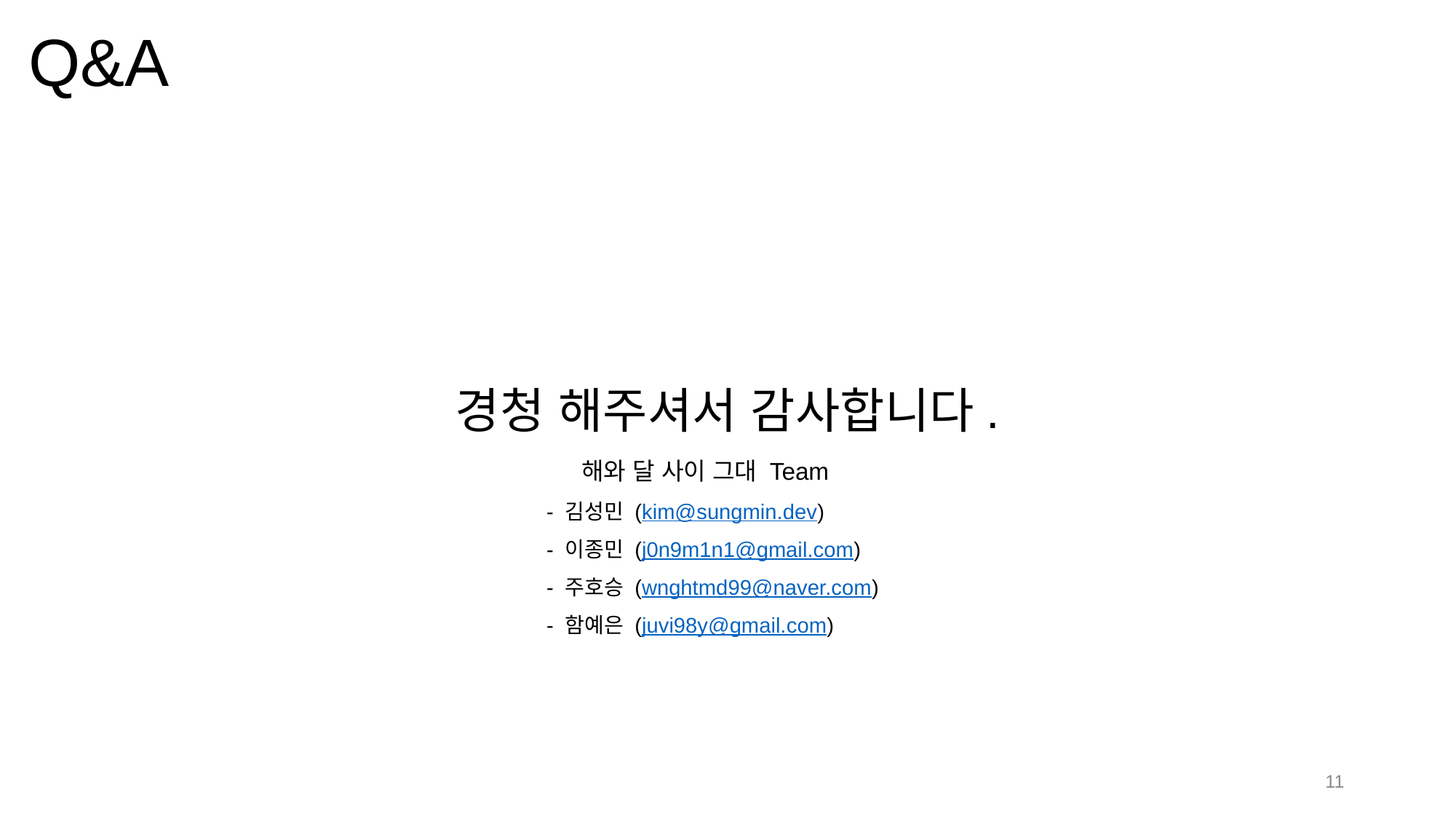

# Q&A
경청 해주셔서 감사합니다.
     해와 달 사이 그대 Team
- 김성민 (kim@sungmin.dev)
- 이종민 (j0n9m1n1@gmail.com)
- 주호승 (wnghtmd99@naver.com)
- 함예은 (juvi98y@gmail.com)
11